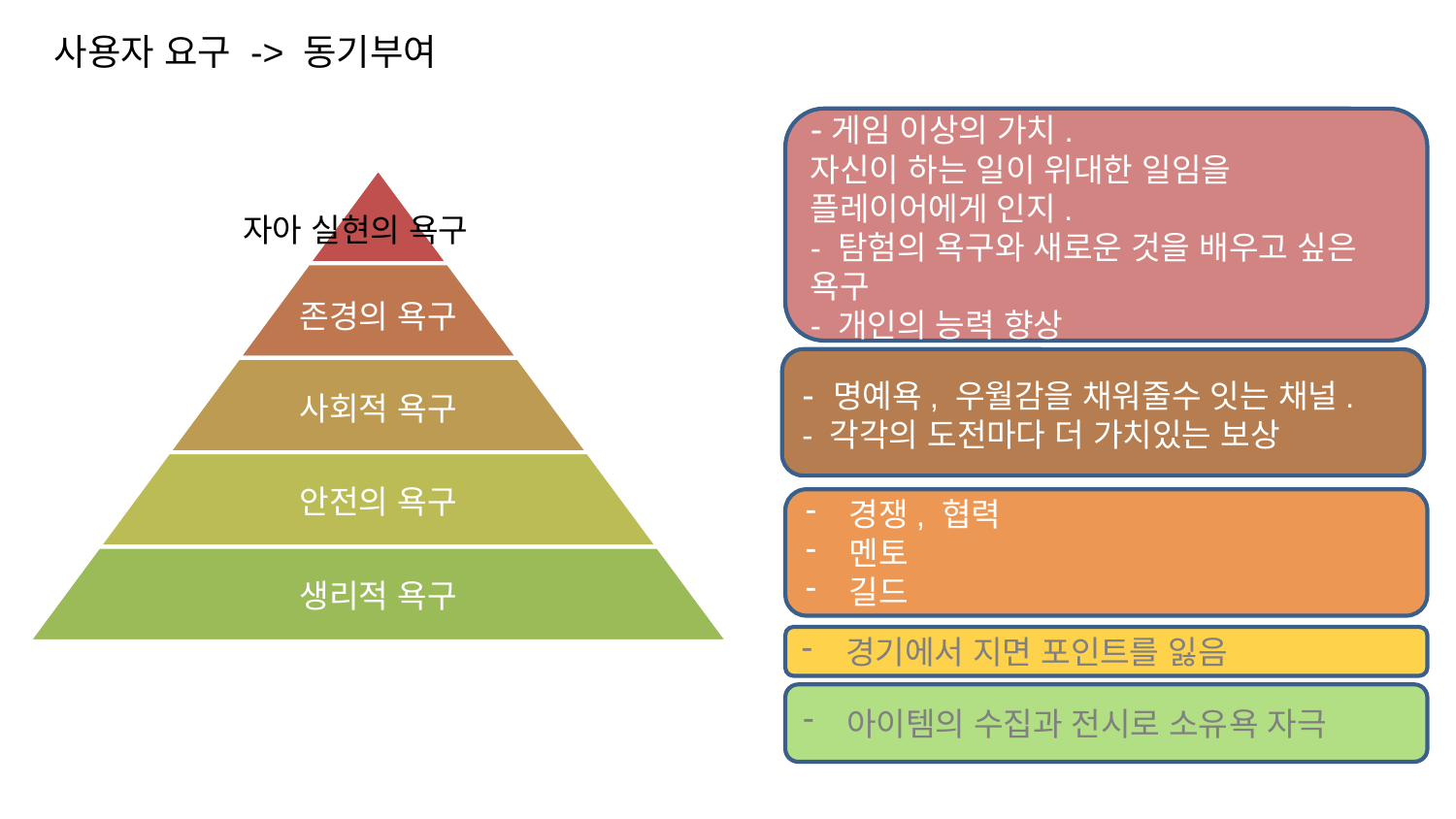

사용자 요구 -> 동기부여
-게임 이상의 가치.
자신이 하는 일이 위대한 일임을 플레이어에게 인지.
- 탐험의 욕구와 새로운 것을 배우고 싶은 욕구
- 개인의 능력 향상

존경의 욕구
사회적 욕구
안전의 욕구
생리적 욕구
자아 실현의 욕구
- 명예욕, 우월감을 채워줄수 잇는 채널.
- 각각의 도전마다 더 가치있는 보상
경쟁, 협력
멘토
길드
경기에서 지면 포인트를 잃음
아이템의 수집과 전시로 소유욕 자극